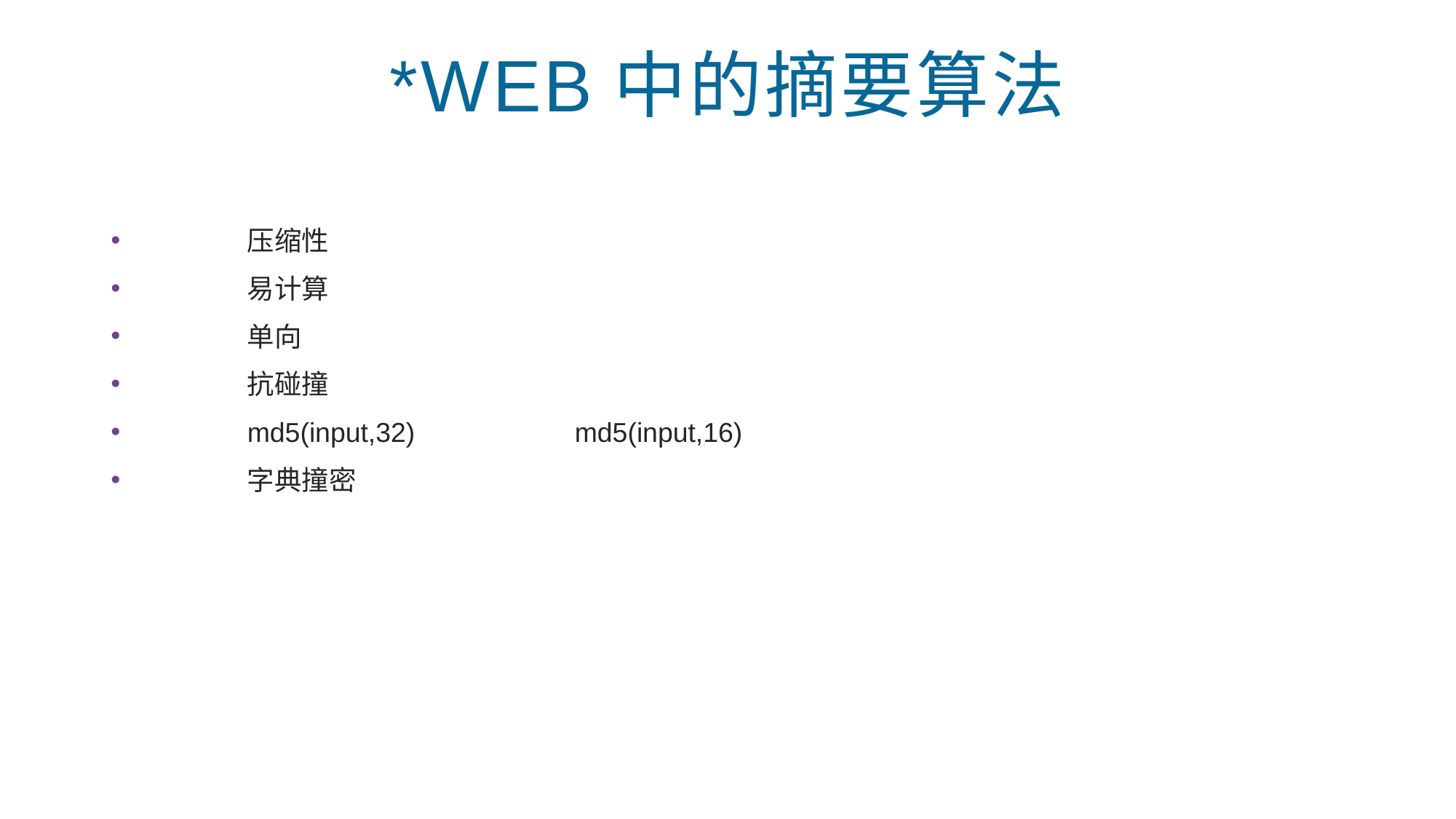

# *WEB中的摘要算法

	压缩性
	易计算
	单向
	抗碰撞
	md5(input,32)		md5(input,16)
	字典撞密